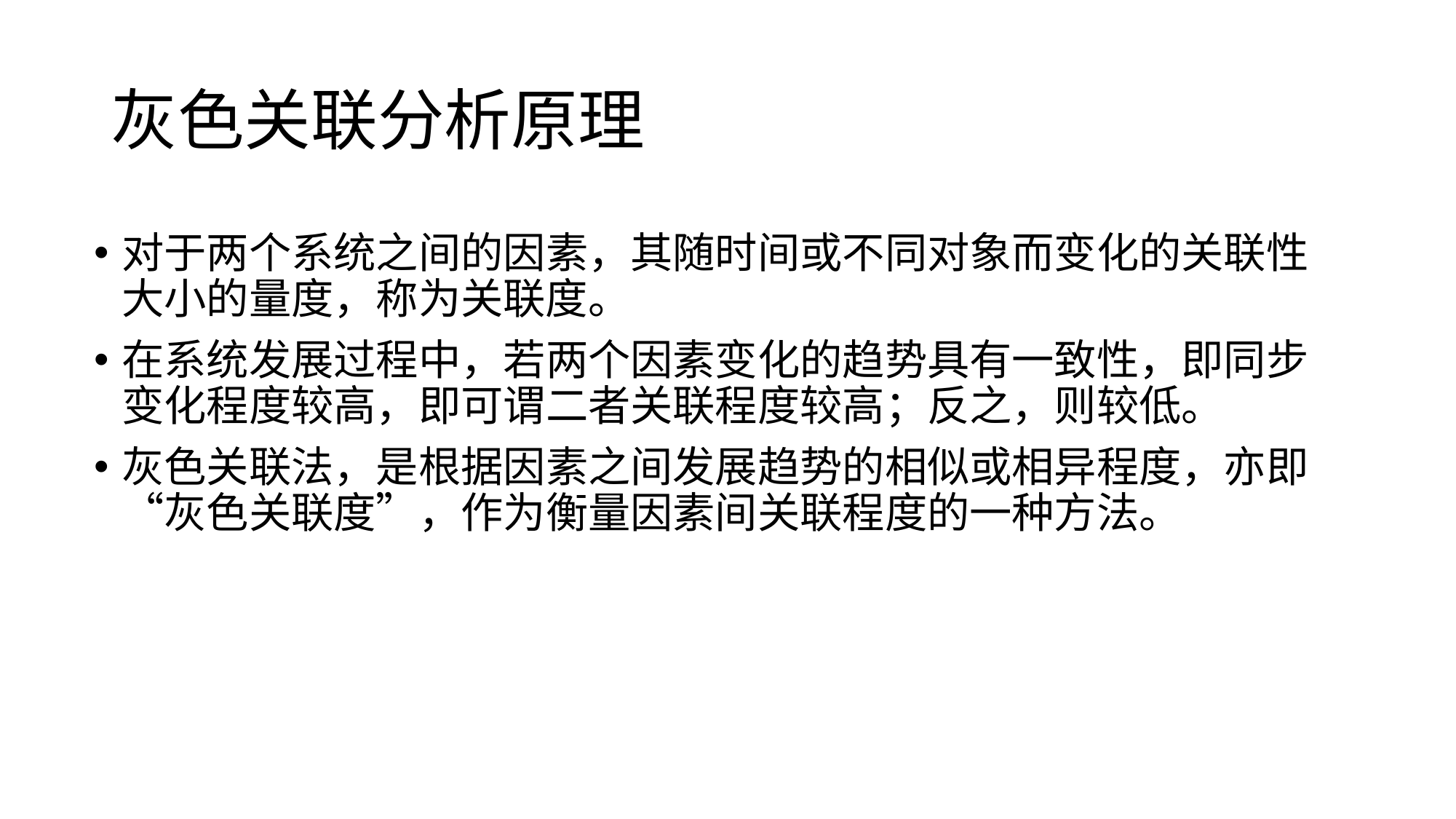

# 灰色关联分析原理
对于两个系统之间的因素，其随时间或不同对象而变化的关联性大小的量度，称为关联度。
在系统发展过程中，若两个因素变化的趋势具有一致性，即同步变化程度较高，即可谓二者关联程度较高；反之，则较低。
灰色关联法，是根据因素之间发展趋势的相似或相异程度，亦即“灰色关联度”，作为衡量因素间关联程度的一种方法。